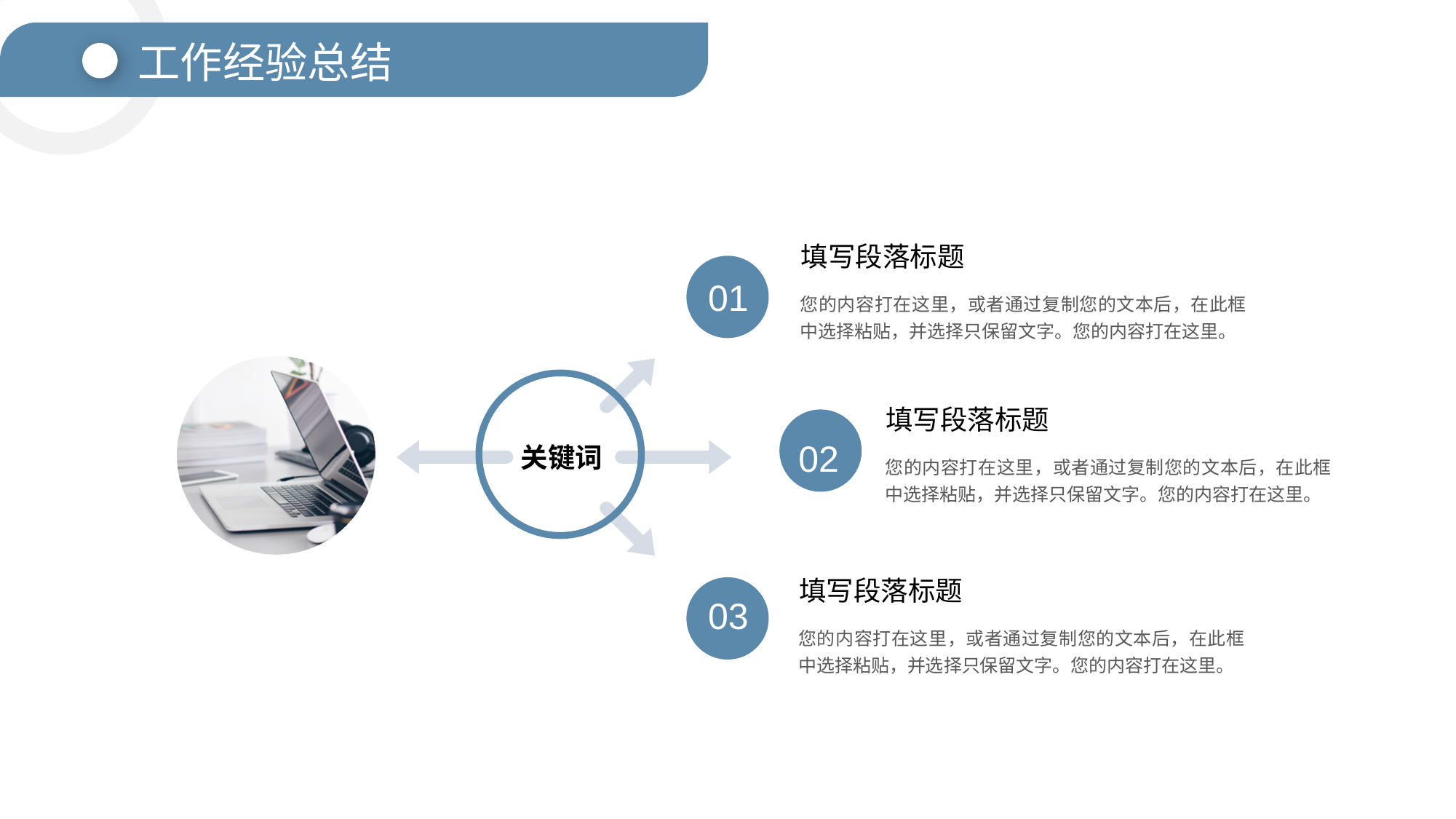

工作经验总结

填写段落标题

01
您的内容打在这里，或者通过复制您的文本后，在此框中选择粘贴，并选择只保留文字。您的内容打在这里。

填写段落标题

02

关键词
您的内容打在这里，或者通过复制您的文本后，在此框中选择粘贴，并选择只保留文字。您的内容打在这里。

填写段落标题

03
您的内容打在这里，或者通过复制您的文本后，在此框中选择粘贴，并选择只保留文字。您的内容打在这里。